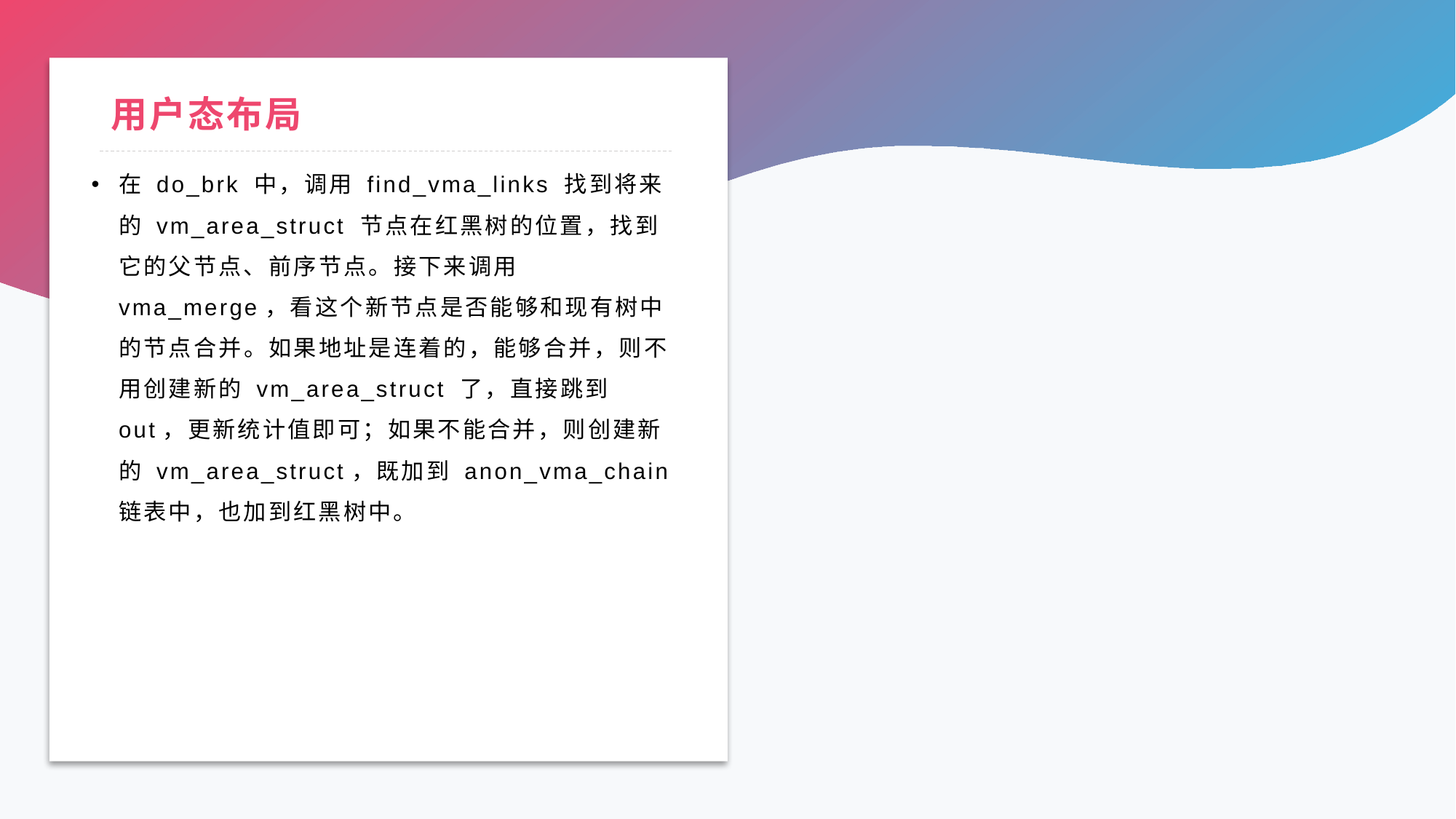

# 用户态布局
在 do_brk 中，调用 find_vma_links 找到将来的 vm_area_struct 节点在红黑树的位置，找到它的父节点、前序节点。接下来调用 vma_merge，看这个新节点是否能够和现有树中的节点合并。如果地址是连着的，能够合并，则不用创建新的 vm_area_struct 了，直接跳到 out，更新统计值即可；如果不能合并，则创建新的 vm_area_struct，既加到 anon_vma_chain 链表中，也加到红黑树中。